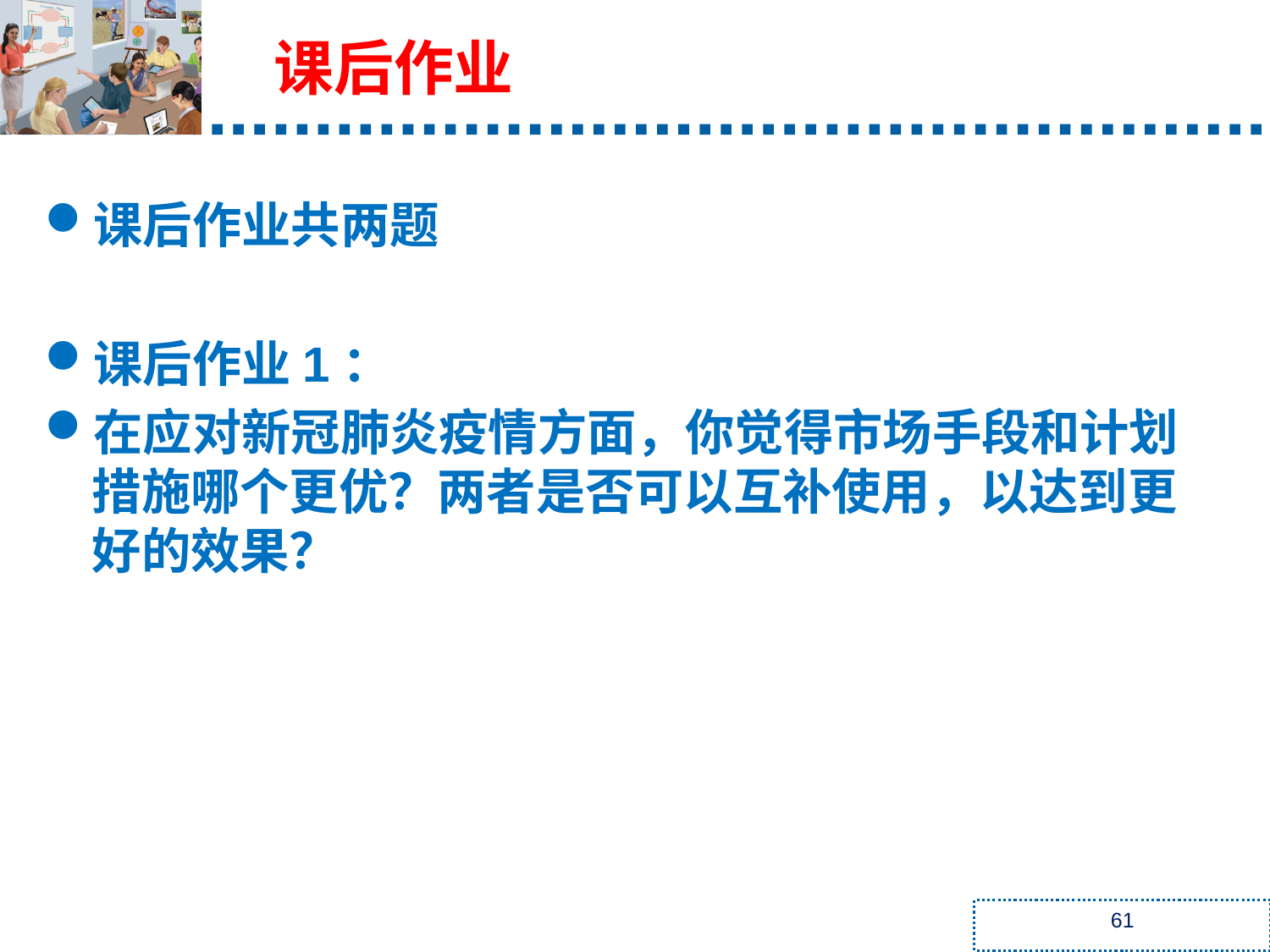

课后作业
课后作业共两题

课后作业1：
在应对新冠肺炎疫情方面，你觉得市场手段和计划措施哪个更优？两者是否可以互补使用，以达到更好的效果？
61